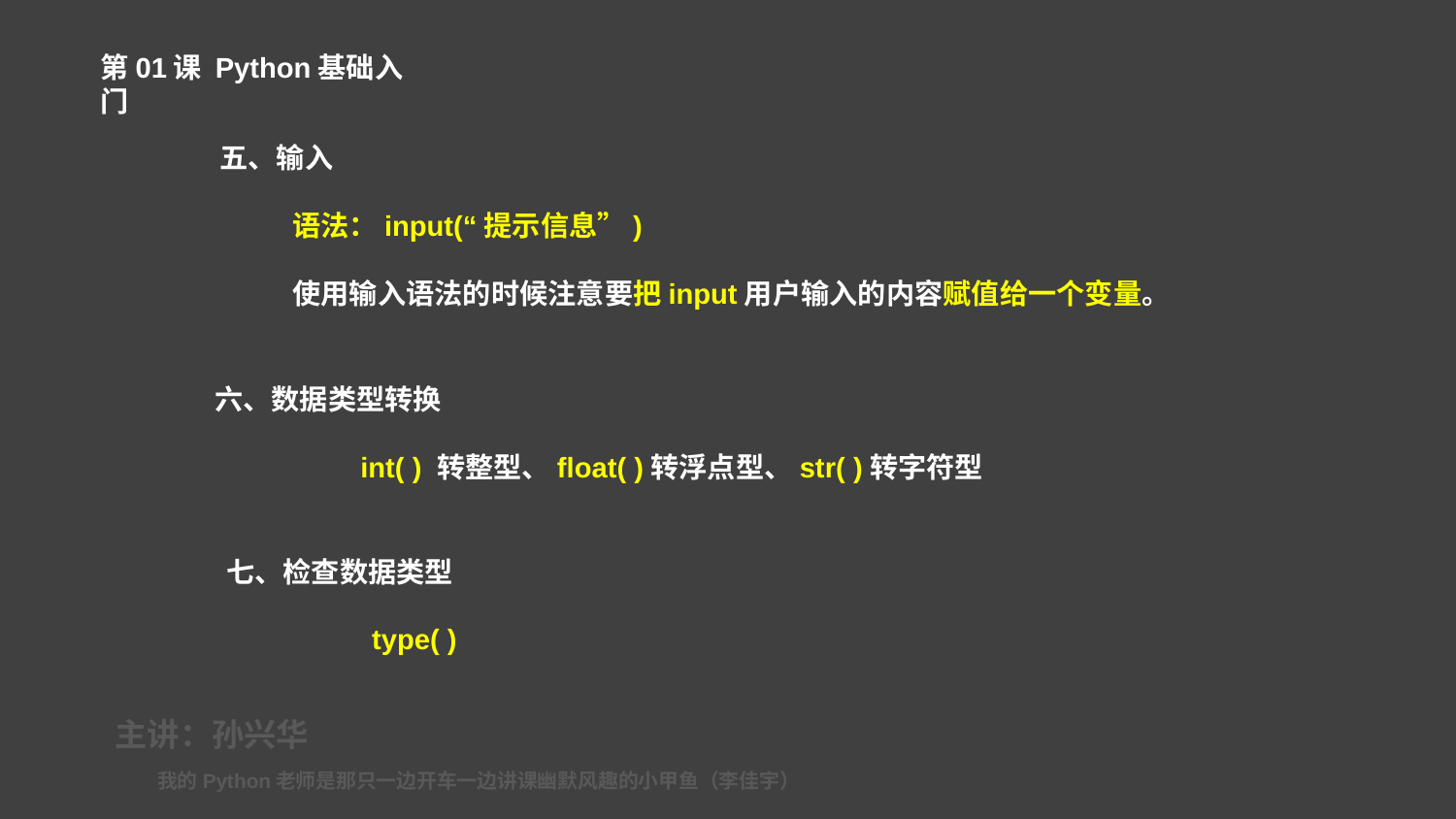

第01课 Python基础入门
五、输入

语法：input(“提示信息”)

使用输入语法的时候注意要把input用户输入的内容赋值给一个变量。
六、数据类型转换

	int( ) 转整型、float( )转浮点型、str( )转字符型
七、检查数据类型

	type( )